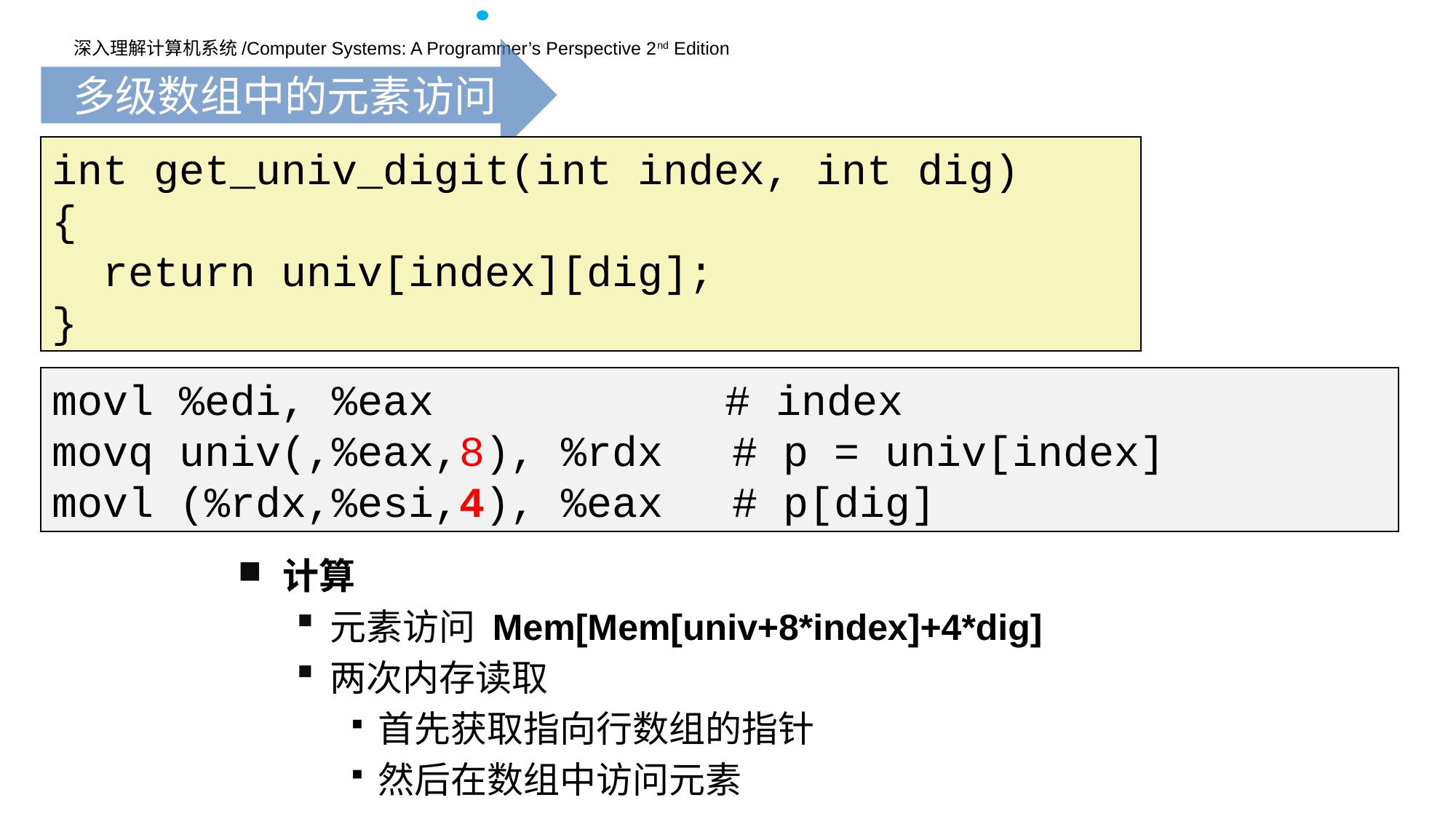

多级数组中的元素访问
int get_univ_digit(int index, int dig)
{
  return univ[index][dig];
}
movl %edi, %eax		     # index
movq univ(,%eax,8), %rdx	 # p = univ[index]
movl (%rdx,%esi,4), %eax	 # p[dig]
计算
元素访问 Mem[Mem[univ+8*index]+4*dig]
两次内存读取
首先获取指向行数组的指针
然后在数组中访问元素